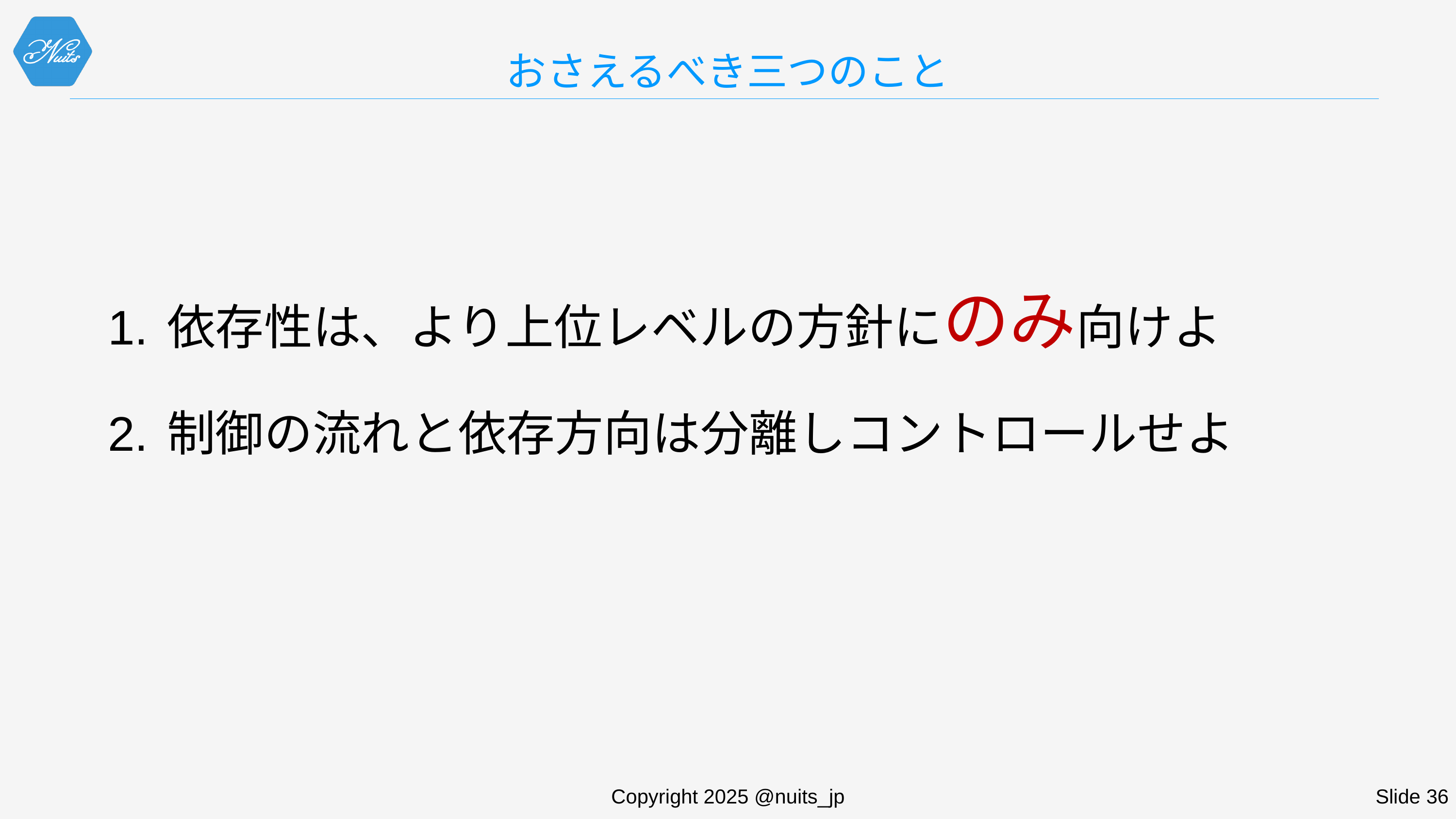

# おさえるべき三つのこと
依存性は、より上位レベルの方針にのみ向けよ
制御の流れと依存方向は分離しコントロールせよ